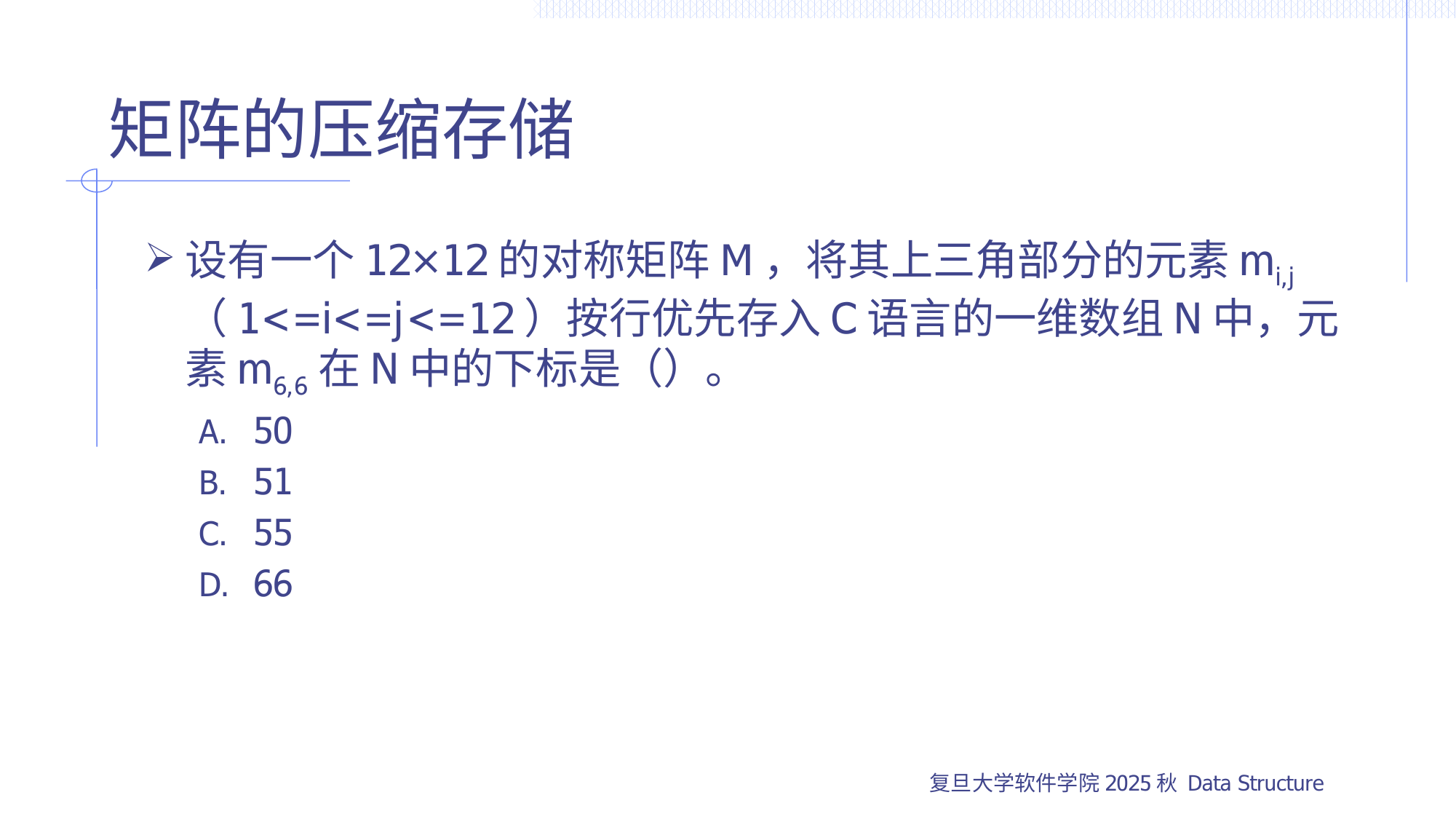

# 矩阵的压缩存储
设有一个12×12的对称矩阵M，将其上三角部分的元素mi,j（1<=i<=j<=12）按行优先存入C语言的一维数组N中，元素m6,6在N中的下标是（）。
50
51
55
66